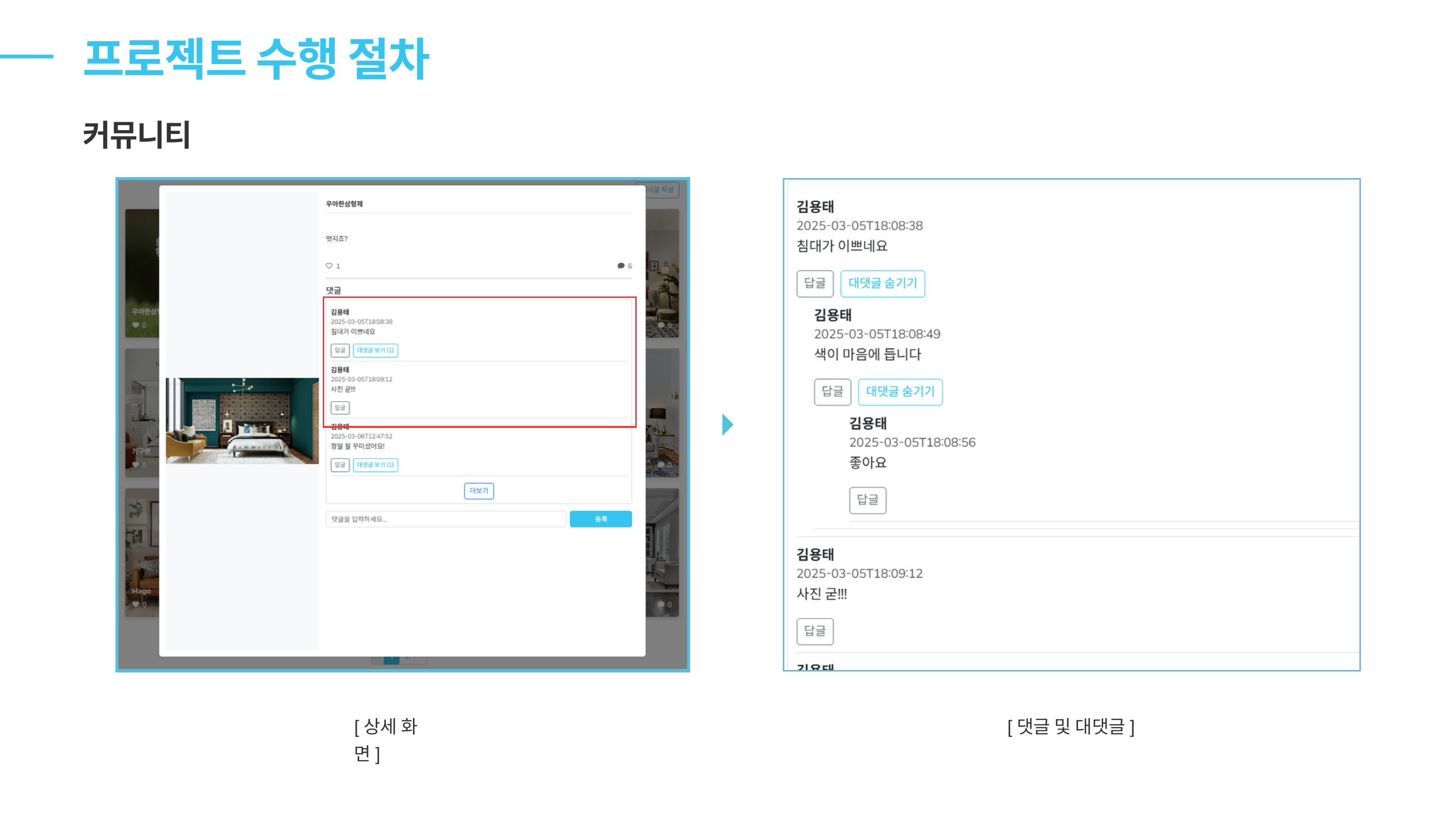

프로젝트 수행 절차

커뮤니티

[상세 화면]
[댓글 및 대댓글]